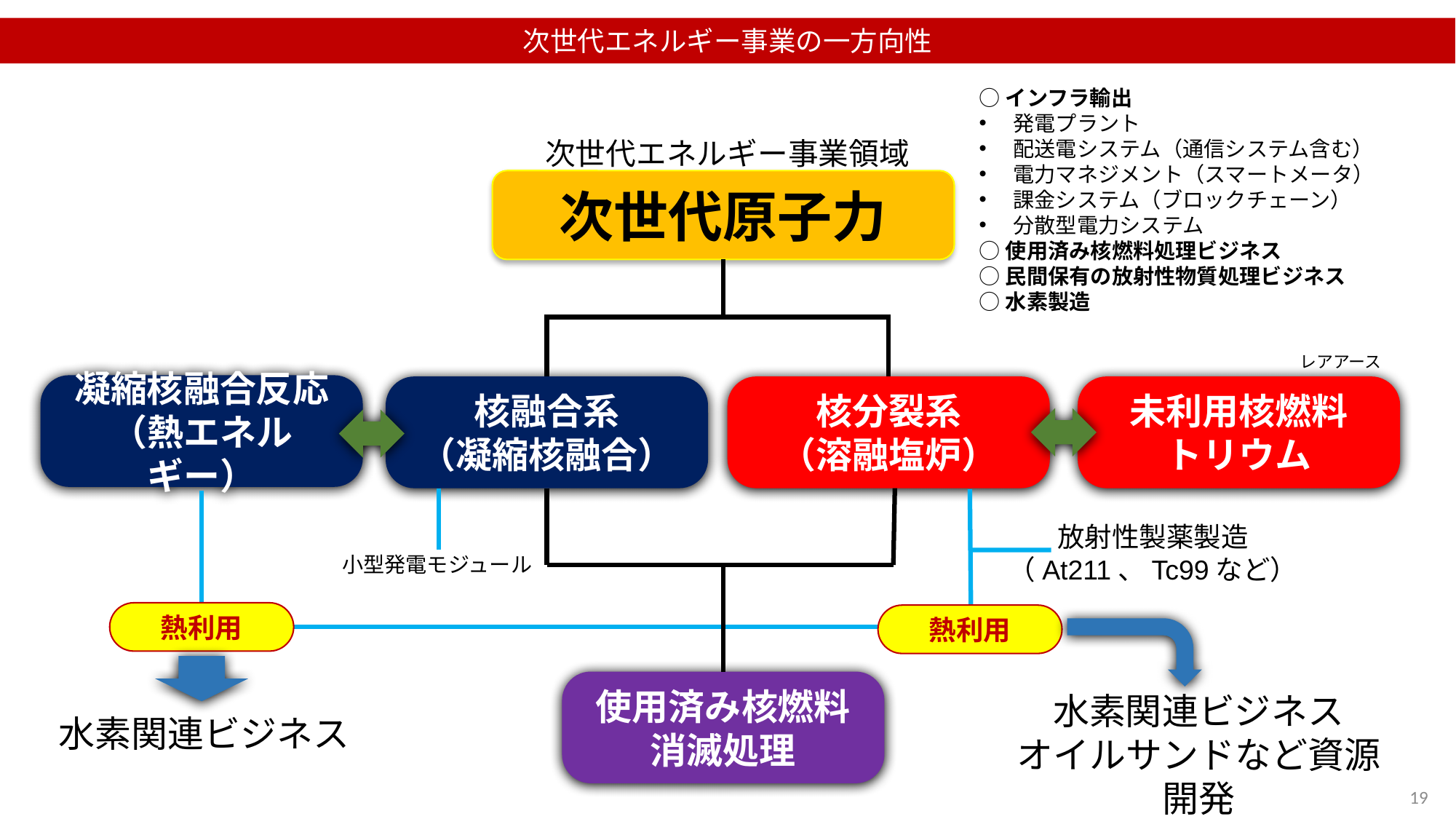

次世代エネルギー事業の一方向性
○インフラ輸出
発電プラント
配送電システム（通信システム含む）
電力マネジメント（スマートメータ）
課金システム（ブロックチェーン）
分散型電力システム
○使用済み核燃料処理ビジネス
○民間保有の放射性物質処理ビジネス
○水素製造
次世代エネルギー事業領域
次世代原子力
レアアース
凝縮核融合反応
（熱エネルギー）
未利用核燃料
トリウム
核融合系
（凝縮核融合）
核分裂系
（溶融塩炉）

放射性製薬製造
（At211、Tc99など）
小型発電モジュール

熱利用
熱利用

使用済み核燃料
消滅処理
水素関連ビジネス
オイルサンドなど資源開発
水素関連ビジネス
19